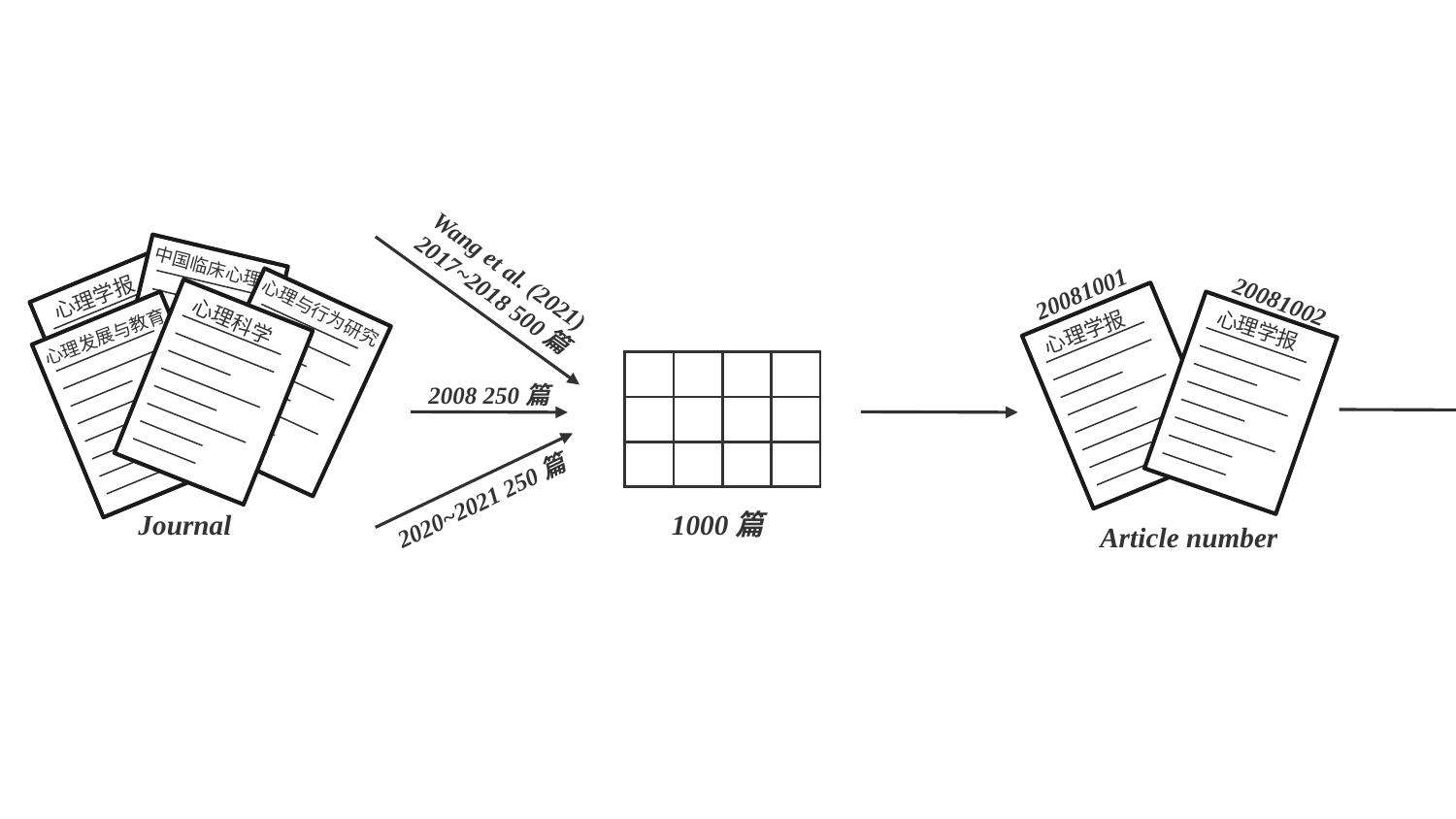

中国临床心理学

心理学报

心理与行为研究

心理科学

心理发展与教育
Journal
Wang et al. (2021)
2017~2018 500篇
20081001
20081002

Article number
心理学报
心理学报
| ... |  |  |  |
| --- | --- | --- | --- |
|  |  |  |  |
|  |  |  |  |
2008 250篇
2020~2021 250篇
1000篇